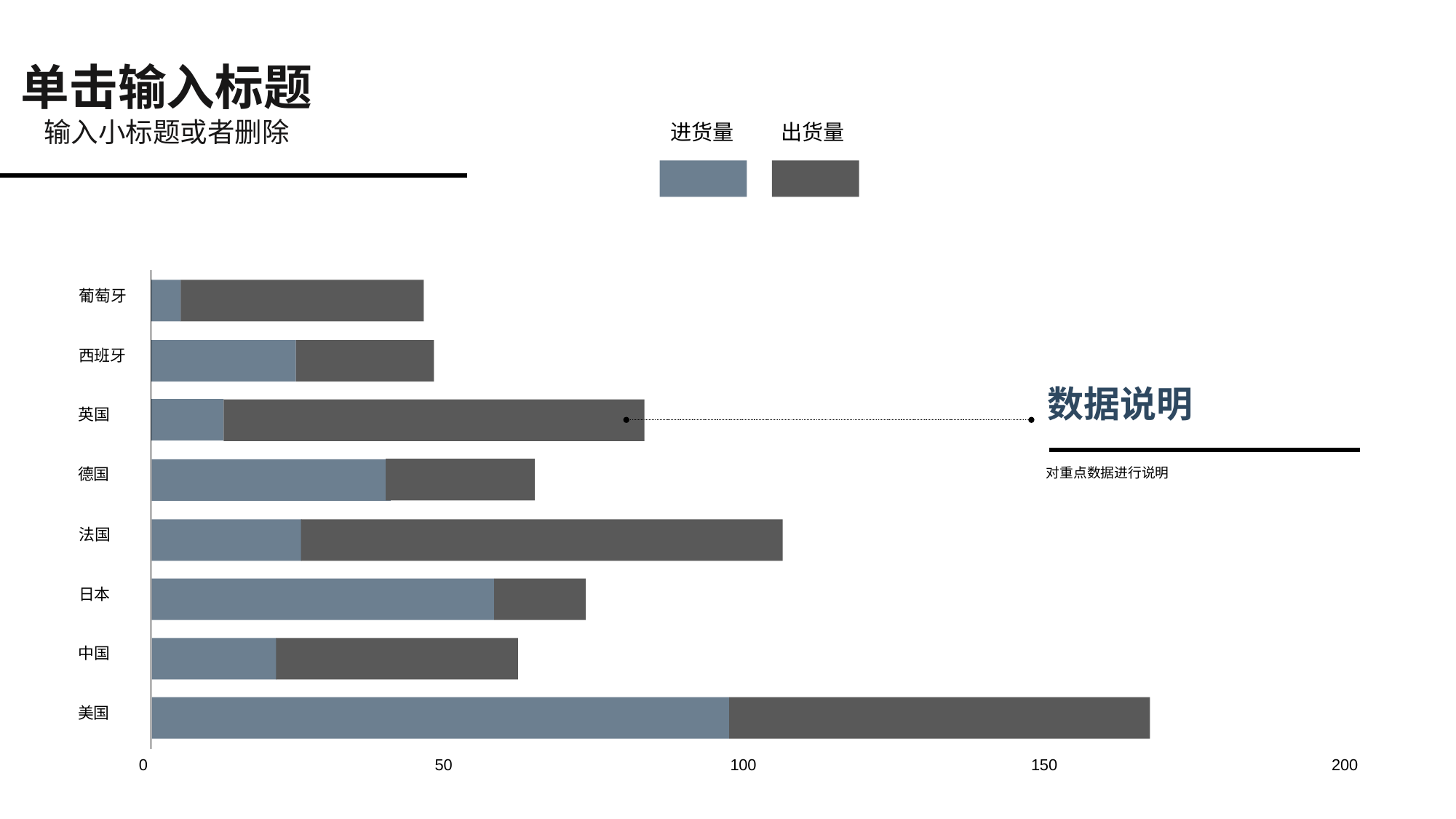

单击输入标题
输入小标题或者删除
出货量
进货量

葡萄牙
西班牙

数据说明
英国

对重点数据进行说明
德国

法国

日本
中国

美国
0
50
100
150
200